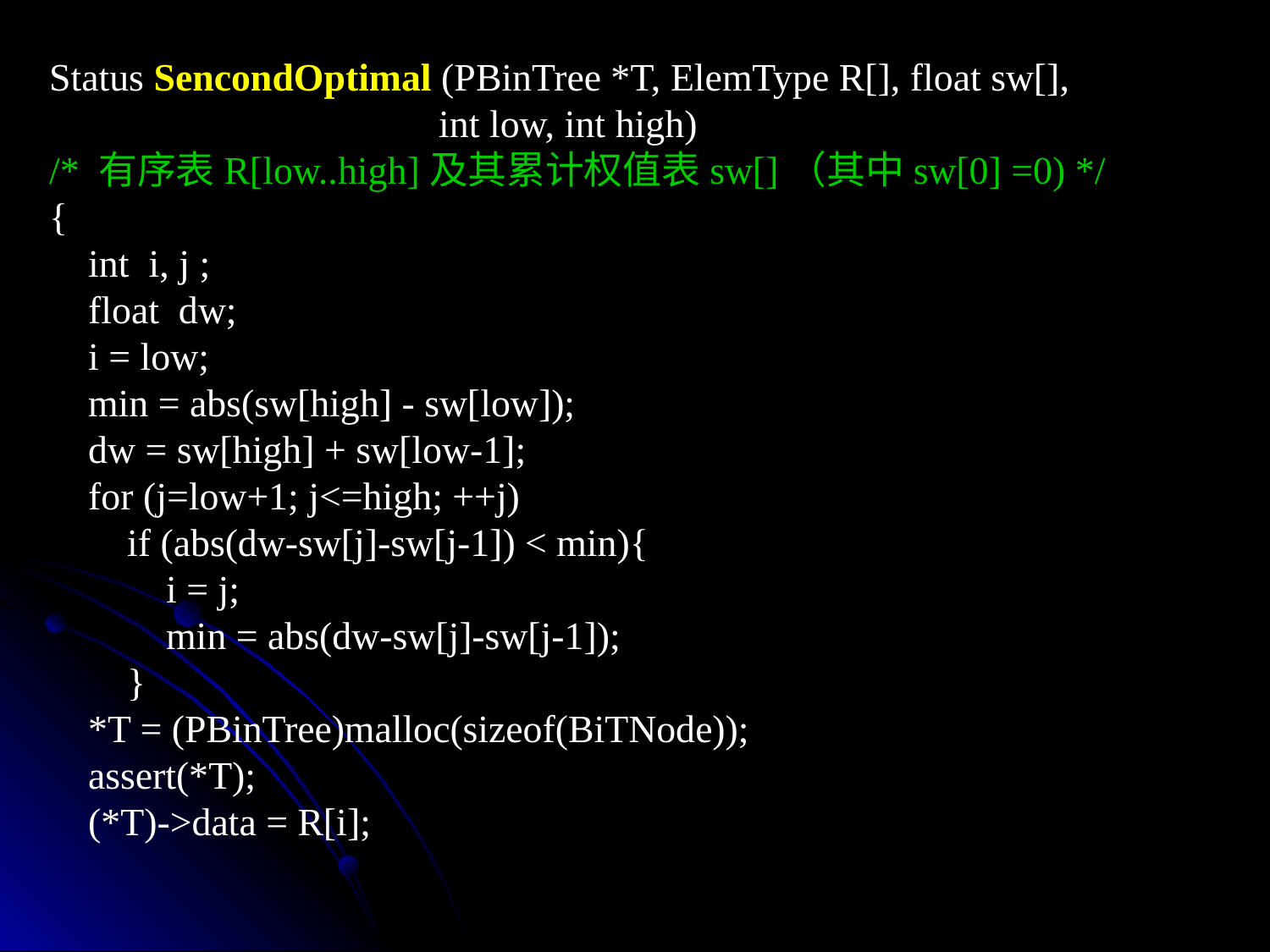

Status SencondOptimal (PBinTree *T, ElemType R[], float sw[],
                                        int low, int high)
/* 有序表R[low..high]及其累计权值表sw[]（其中sw[0] =0) */
{
    int  i, j ;
    float  dw;
    i = low;
    min = abs(sw[high] - sw[low]);
    dw = sw[high] + sw[low-1];
    for (j=low+1; j<=high; ++j)
        if (abs(dw-sw[j]-sw[j-1]) < min){
            i = j;
            min = abs(dw-sw[j]-sw[j-1]);
        }
    *T = (PBinTree)malloc(sizeof(BiTNode));
    assert(*T);
    (*T)->data = R[i];